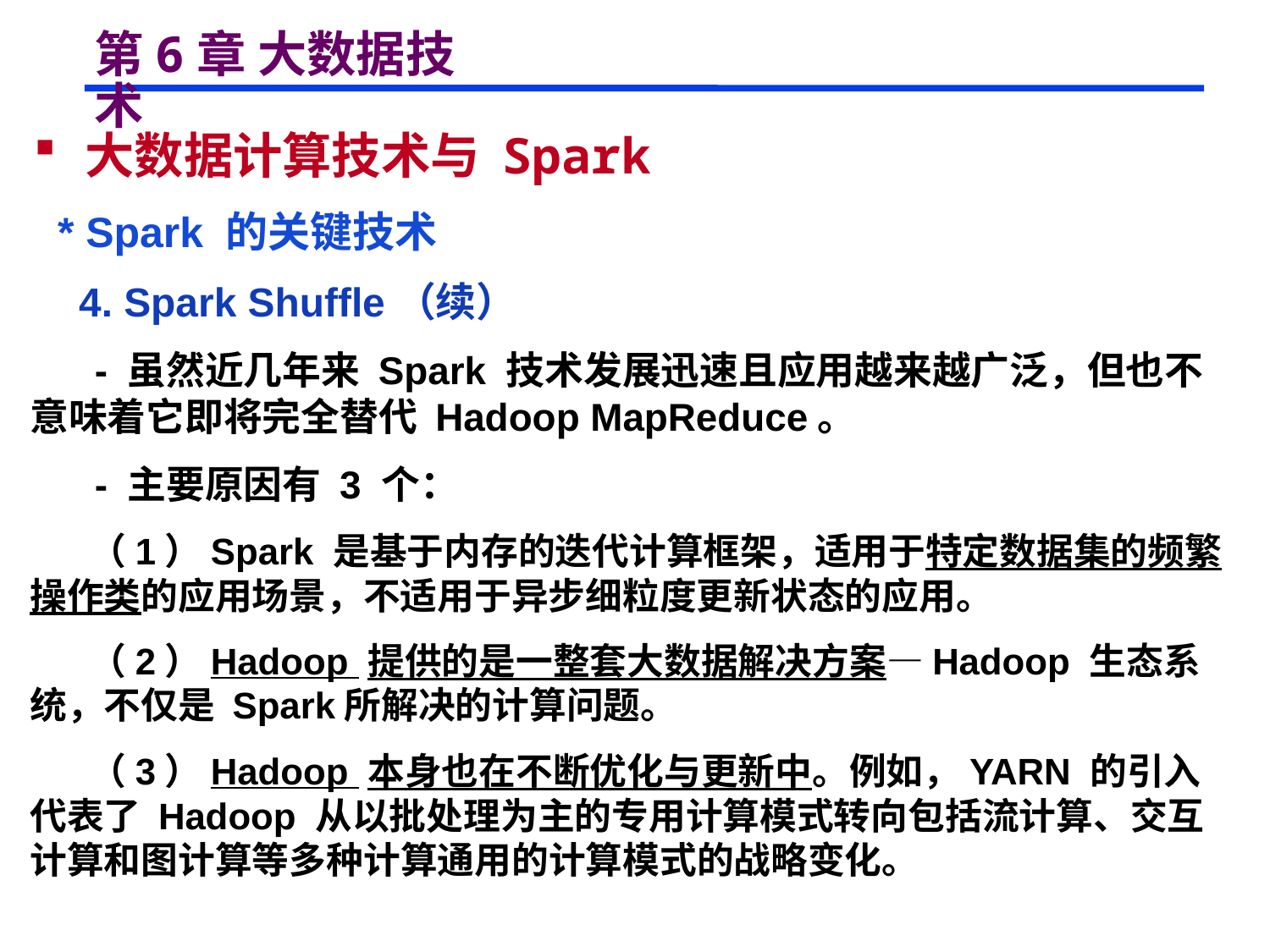

# 第6章 大数据技术
 大数据计算技术与 Spark
  * Spark 的关键技术
    4. Spark Shuffle（续）
      - 虽然近几年来 Spark 技术发展迅速且应用越来越广泛，但也不意味着它即将完全替代 Hadoop MapReduce。
      - 主要原因有 3 个：
      （1）Spark 是基于内存的迭代计算框架，适用于特定数据集的频繁操作类的应用场景，不适用于异步细粒度更新状态的应用。
      （2）Hadoop 提供的是一整套大数据解决方案—Hadoop 生态系统，不仅是 Spark所解决的计算问题。
      （3）Hadoop 本身也在不断优化与更新中。例如，YARN 的引入代表了 Hadoop 从以批处理为主的专用计算模式转向包括流计算、交互计算和图计算等多种计算通用的计算模式的战略变化。